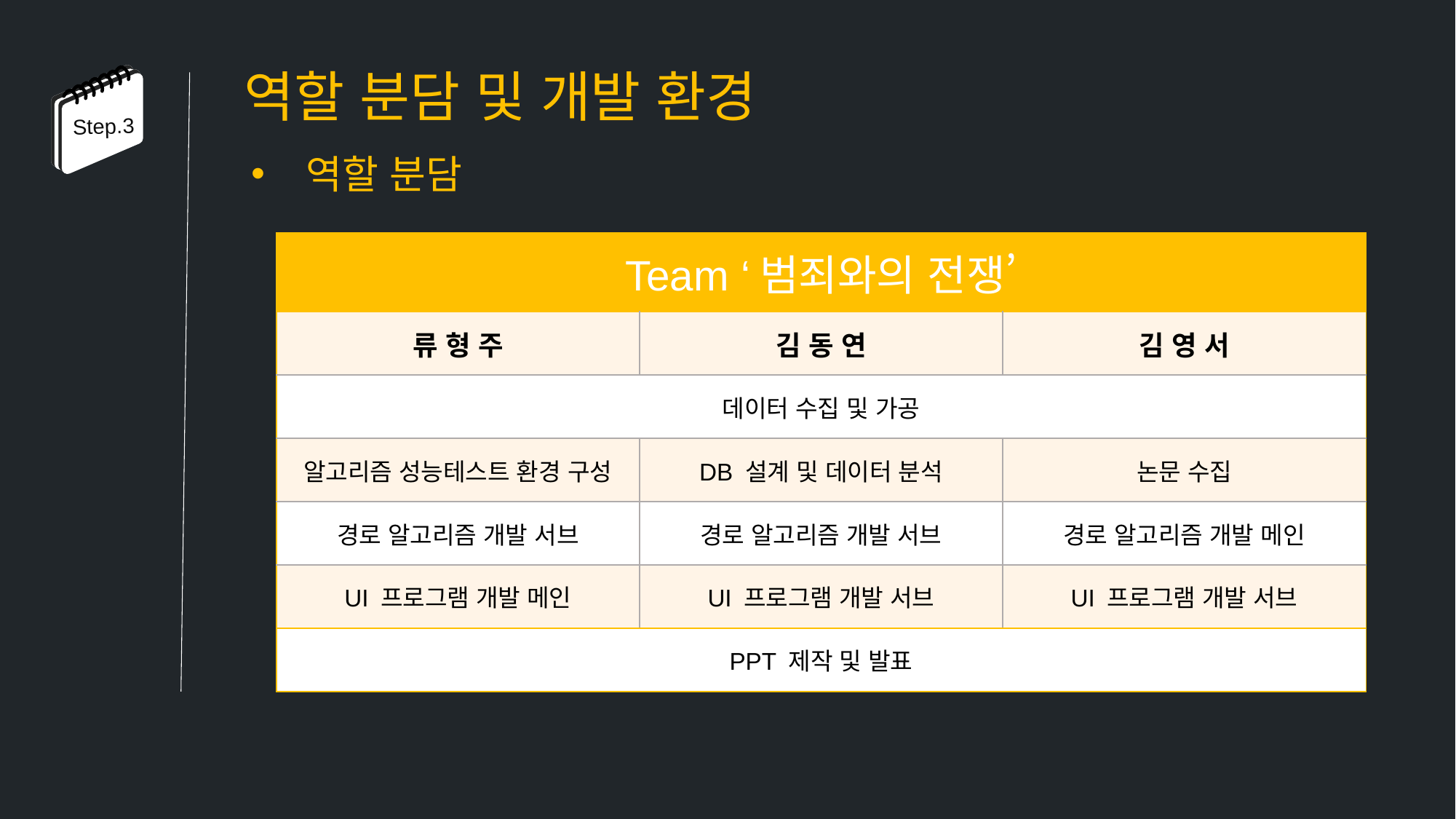

역할 분담 및 개발 환경

Step.3
역할 분담
| Team ‘범죄와의 전쟁’ |  |  |
| --- | --- | --- |
| 류 형 주 | 김 동 연 | 김 영 서 |
| 데이터 수집 및 가공 | 데이터 수집 및 가공 |  |
| 알고리즘 성능테스트 환경 구성 | DB 설계 및 데이터 분석 | 논문 수집 |
| 경로 알고리즘 개발 서브 | 경로 알고리즘 개발 서브 | 경로 알고리즘 개발 메인 |
| UI 프로그램 개발 메인 | UI 프로그램 개발 서브 | UI 프로그램 개발 서브 |
| PPT 제작 및 발표 | PPT 제작 및 발표 |  |